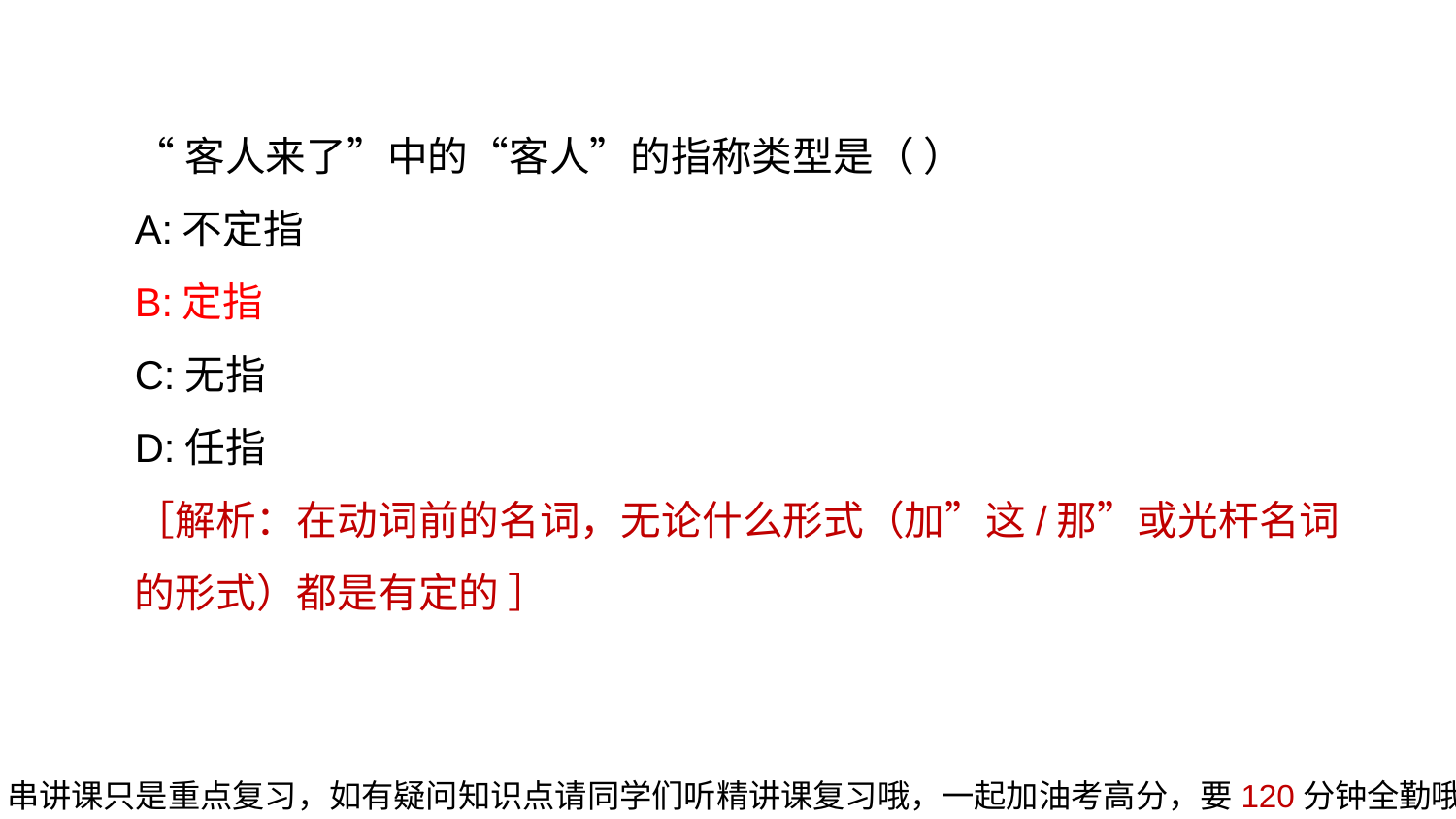

“客人来了”中的“客人”的指称类型是（ ）
A:不定指
B:定指
C:无指
D:任指
［解析：在动词前的名词，无论什么形式（加”这/那”或光杆名词的形式）都是有定的 ］